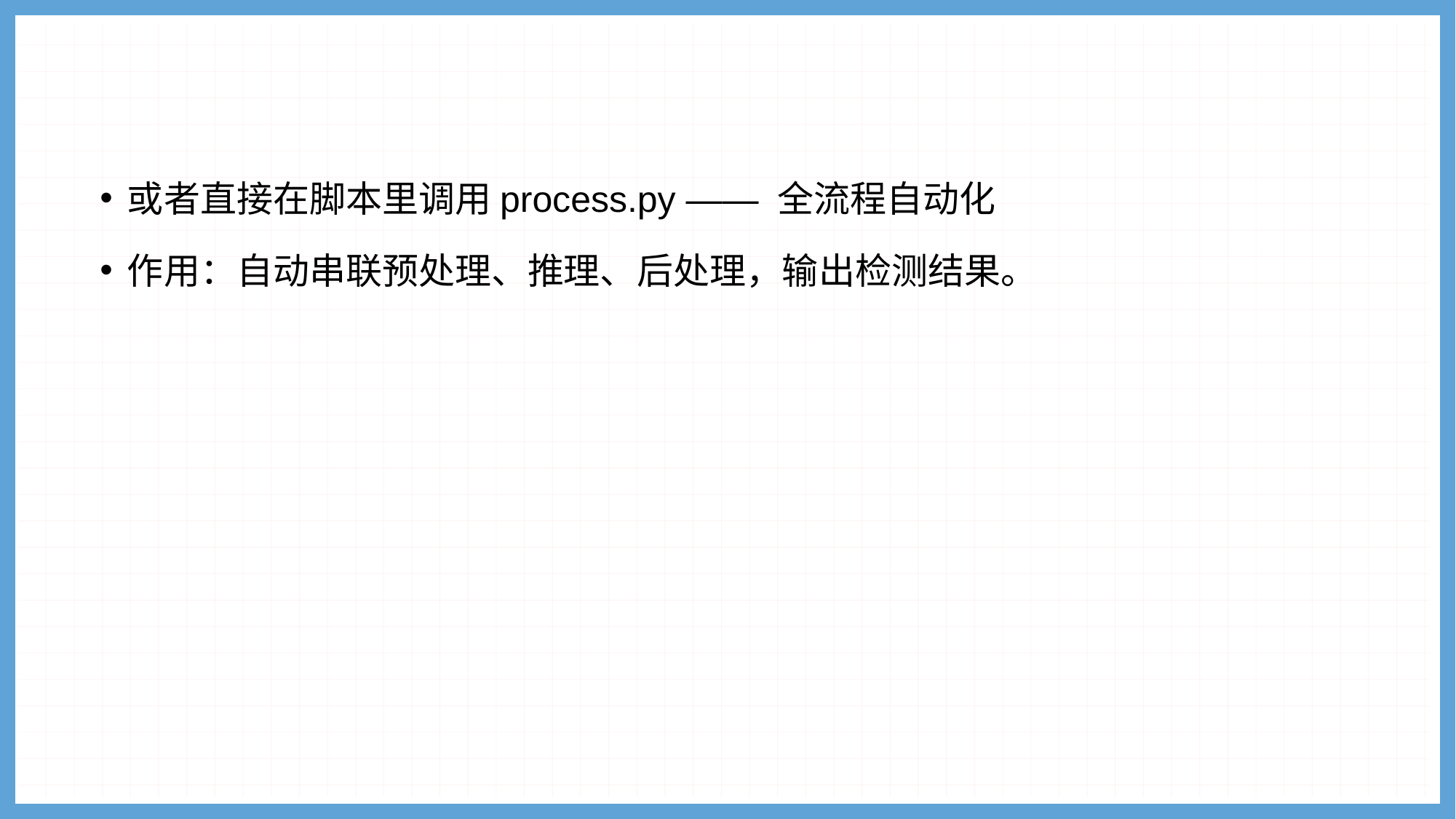

#
或者直接在脚本里调用process.py —— 全流程自动化
作用：自动串联预处理、推理、后处理，输出检测结果。